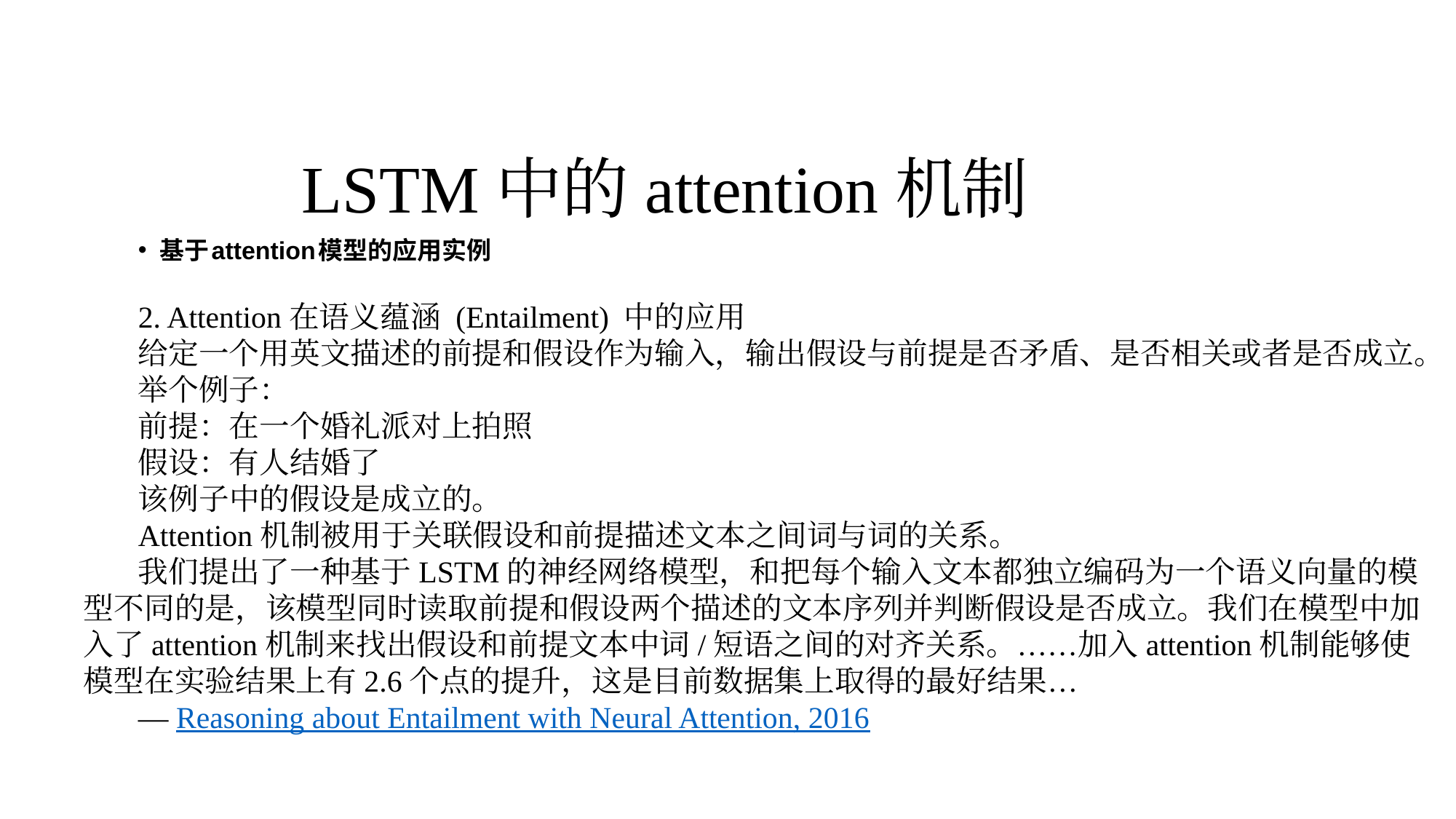

LSTM中的attention机制
基于attention模型的应用实例
2. Attention在语义蕴涵 (Entailment) 中的应用
给定一个用英文描述的前提和假设作为输入，输出假设与前提是否矛盾、是否相关或者是否成立。
举个例子：
前提：在一个婚礼派对上拍照
假设：有人结婚了
该例子中的假设是成立的。
Attention机制被用于关联假设和前提描述文本之间词与词的关系。
我们提出了一种基于LSTM的神经网络模型，和把每个输入文本都独立编码为一个语义向量的模型不同的是，该模型同时读取前提和假设两个描述的文本序列并判断假设是否成立。我们在模型中加入了attention机制来找出假设和前提文本中词/短语之间的对齐关系。……加入attention机制能够使模型在实验结果上有2.6个点的提升，这是目前数据集上取得的最好结果…
— Reasoning about Entailment with Neural Attention, 2016